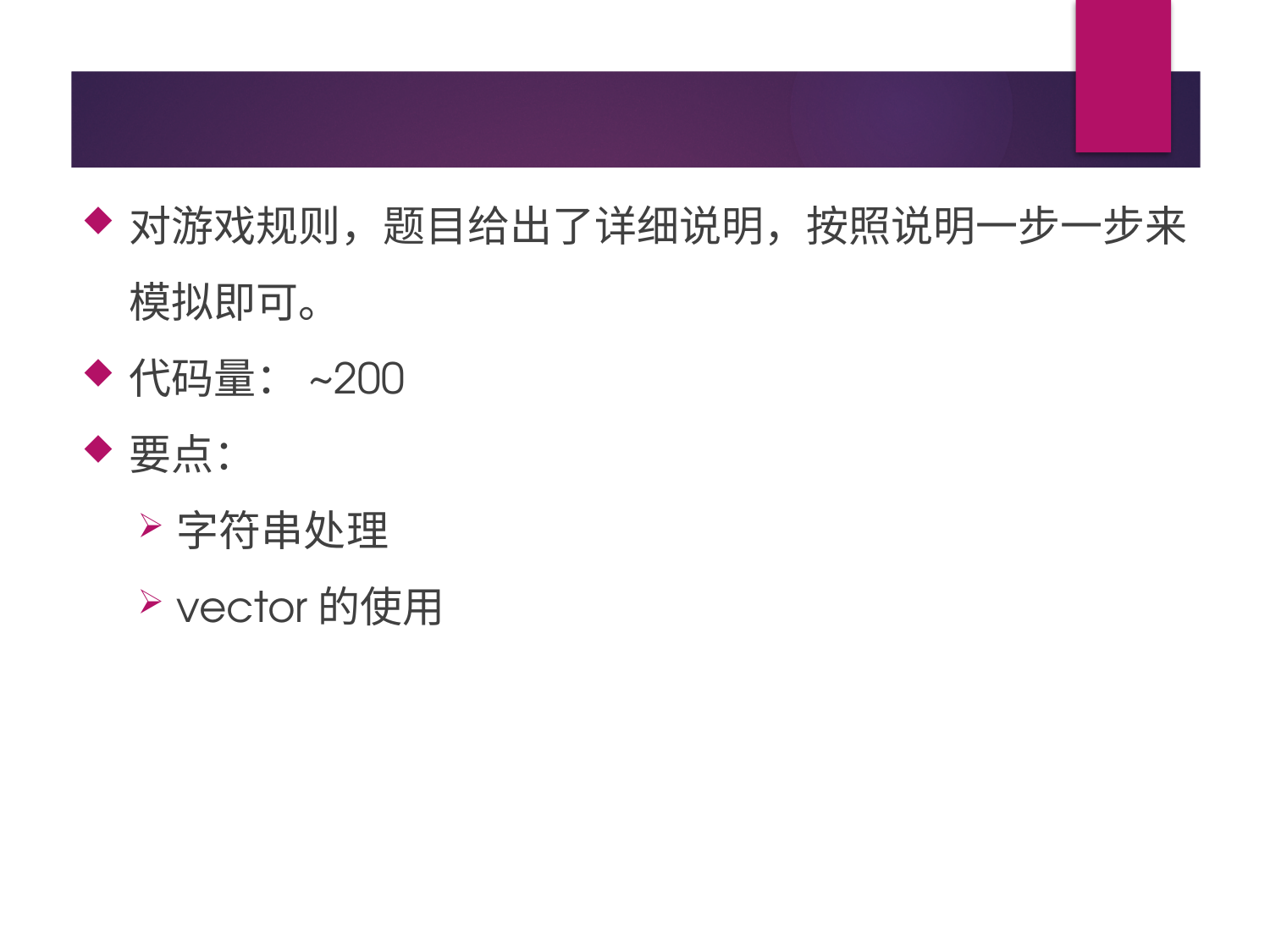

对游戏规则，题目给出了详细说明，按照说明一步一步来模拟即可。
代码量：~200
要点：
字符串处理
vector的使用